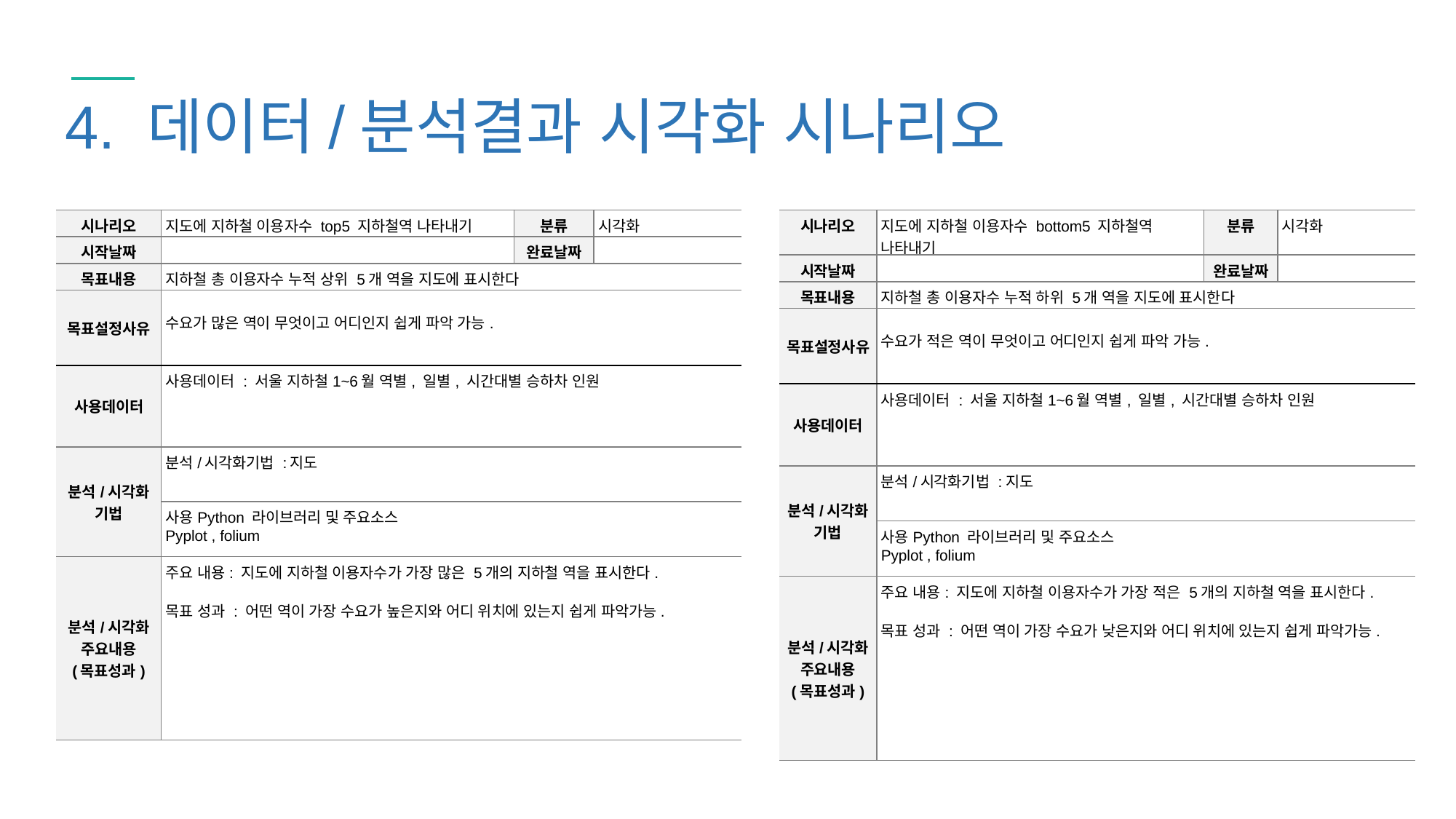

4. 데이터/분석결과 시각화 시나리오
| 시나리오 | 지도에 지하철 이용자수 top5 지하철역 나타내기 | 분류 | 시각화 |
| --- | --- | --- | --- |
| 시작날짜 |  | 완료날짜 |  |
| 목표내용 | 지하철 총 이용자수 누적 상위 5개 역을 지도에 표시한다 |  |  |
| 목표설정사유 | 수요가 많은 역이 무엇이고 어디인지 쉽게 파악 가능. |  |  |
| 사용데이터 | 사용데이터 : 서울 지하철1~6월 역별, 일별, 시간대별 승하차 인원 |  |  |
| 분석/시각화 기법 | 분석/시각화기법 :지도 |  |  |
|  | 사용Python 라이브러리 및 주요소스 Pyplot , folium |  |  |
| 분석/시각화 주요내용 (목표성과) | 주요 내용: 지도에 지하철 이용자수가 가장 많은 5개의 지하철 역을 표시한다. 목표 성과 : 어떤 역이 가장 수요가 높은지와 어디 위치에 있는지 쉽게 파악가능. |  |  |
| 시나리오 | 지도에 지하철 이용자수 bottom5 지하철역 나타내기 | 분류 | 시각화 |
| --- | --- | --- | --- |
| 시작날짜 |  | 완료날짜 |  |
| 목표내용 | 지하철 총 이용자수 누적 하위 5개 역을 지도에 표시한다 |  |  |
| 목표설정사유 | 수요가 적은 역이 무엇이고 어디인지 쉽게 파악 가능. |  |  |
| 사용데이터 | 사용데이터 : 서울 지하철1~6월 역별, 일별, 시간대별 승하차 인원 |  |  |
| 분석/시각화 기법 | 분석/시각화기법 :지도 |  |  |
|  | 사용Python 라이브러리 및 주요소스 Pyplot , folium |  |  |
| 분석/시각화 주요내용 (목표성과) | 주요 내용: 지도에 지하철 이용자수가 가장 적은 5개의 지하철 역을 표시한다. 목표 성과 : 어떤 역이 가장 수요가 낮은지와 어디 위치에 있는지 쉽게 파악가능. |  |  |